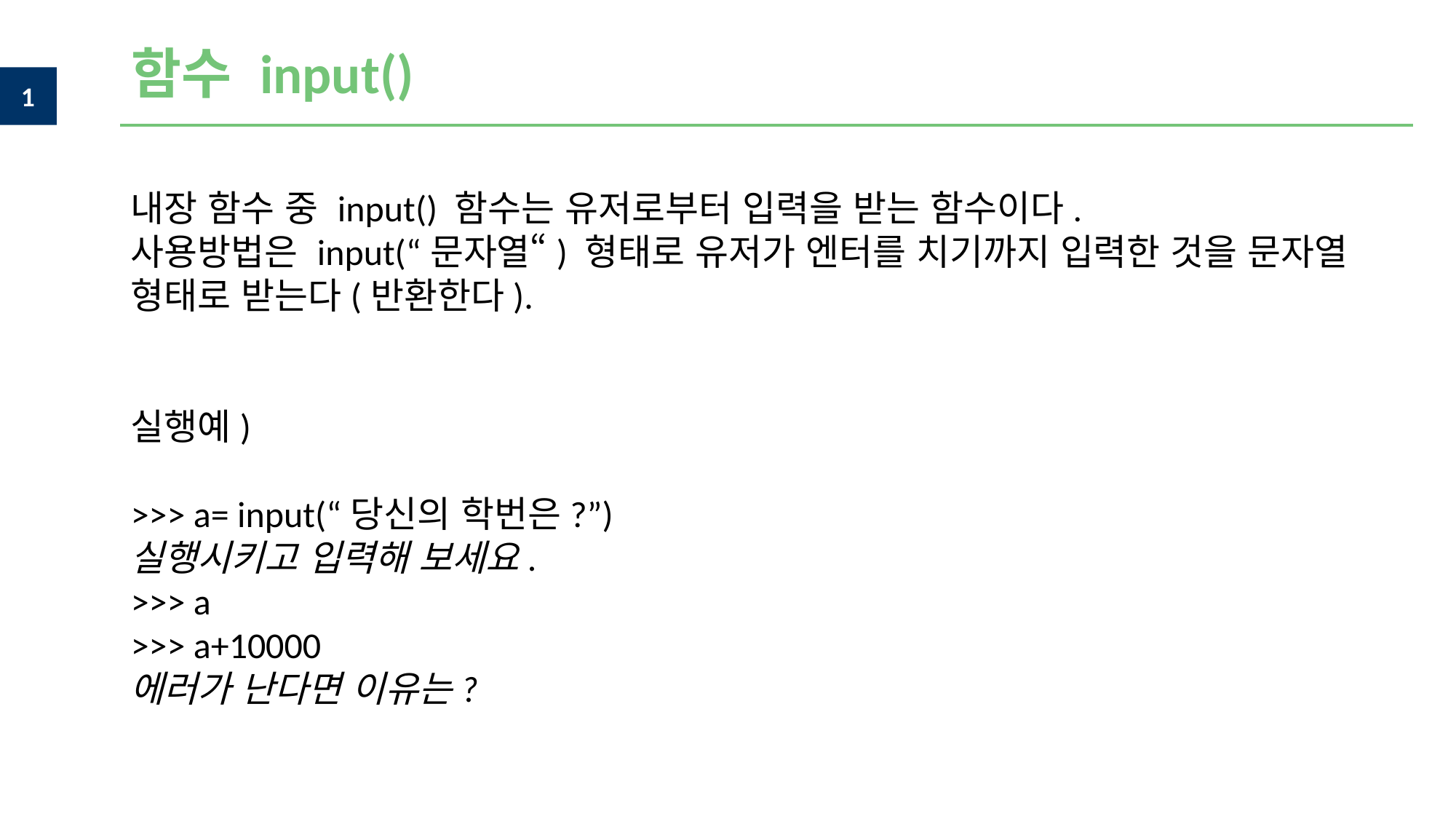

함수 input()
내장 함수 중 input() 함수는 유저로부터 입력을 받는 함수이다.
사용방법은 input(“문자열“) 형태로 유저가 엔터를 치기까지 입력한 것을 문자열 형태로 받는다(반환한다).

실행예)

>>> a= input(“당신의 학번은?”)
실행시키고 입력해 보세요.
>>> a
>>> a+10000
에러가 난다면 이유는?